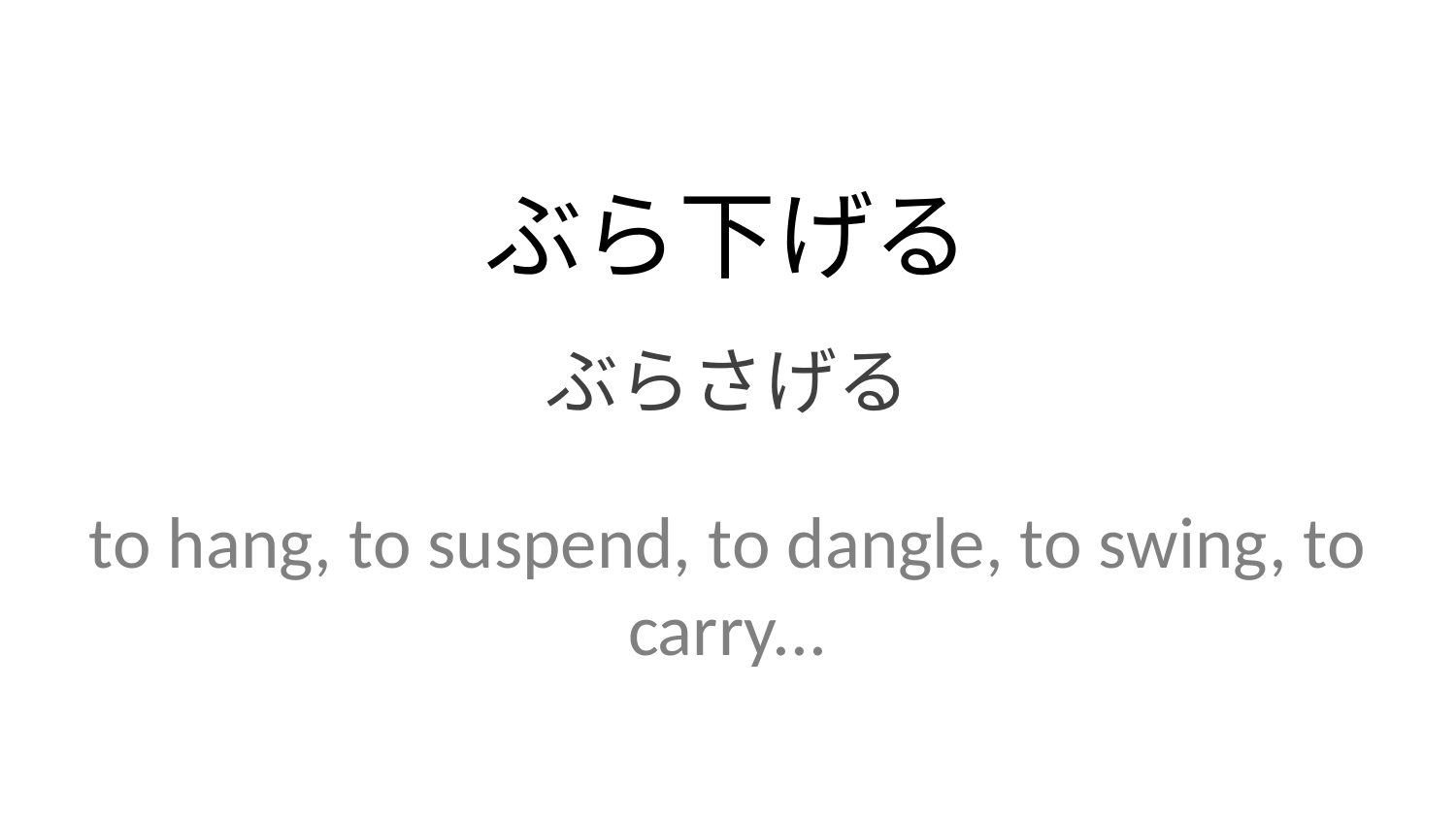

ぶら下げる

ぶらさげる
to hang, to suspend, to dangle, to swing, to carry...